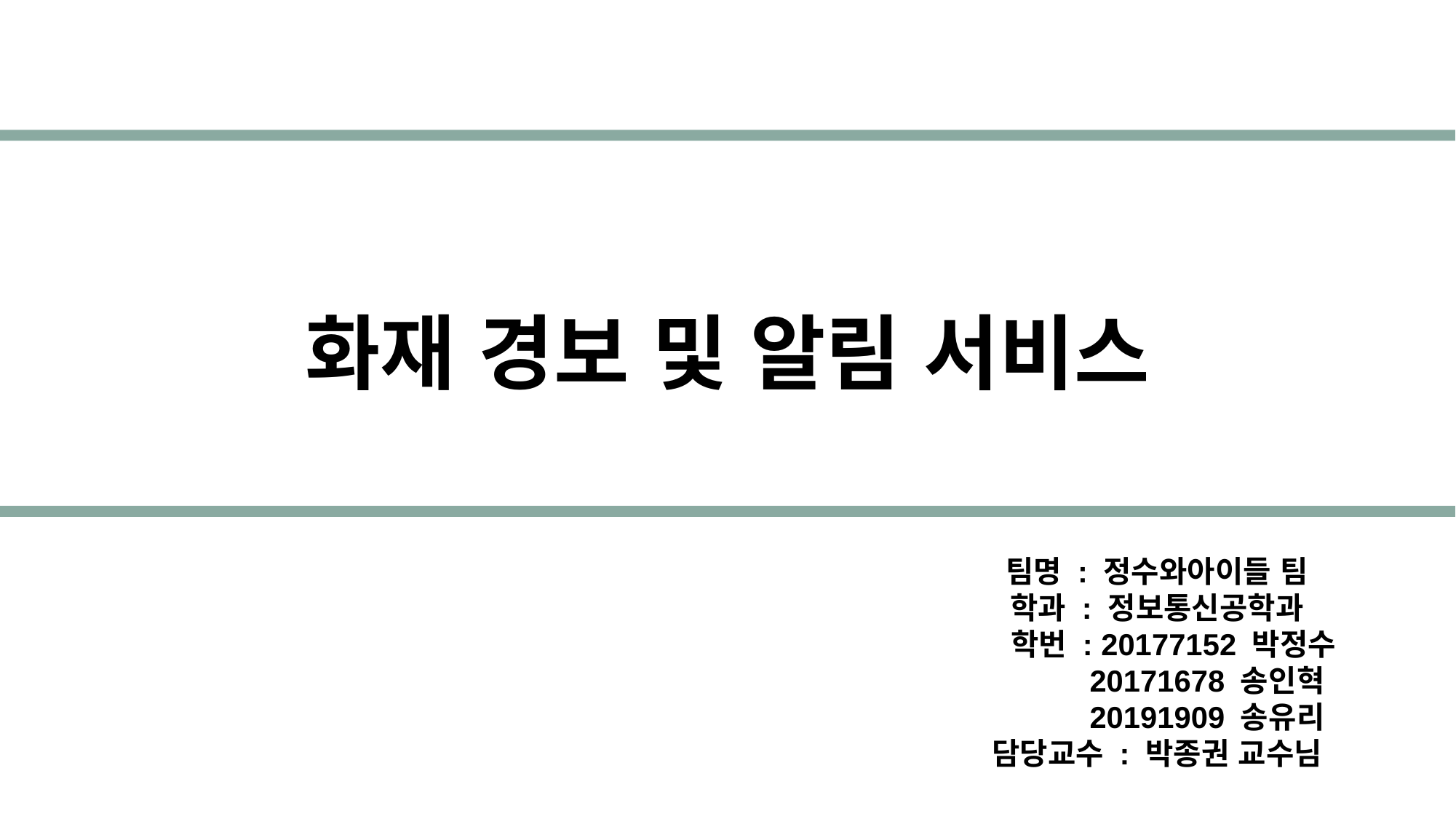

캡 스 톤 디 자 인
화재 경보 및 알림 서비스

팀명 : 정수와아이들 팀
학과 : 정보통신공학과
   학번 : 20177152 박정수
            20171678 송인혁
            20191909 송유리
담당교수 : 박종권 교수님